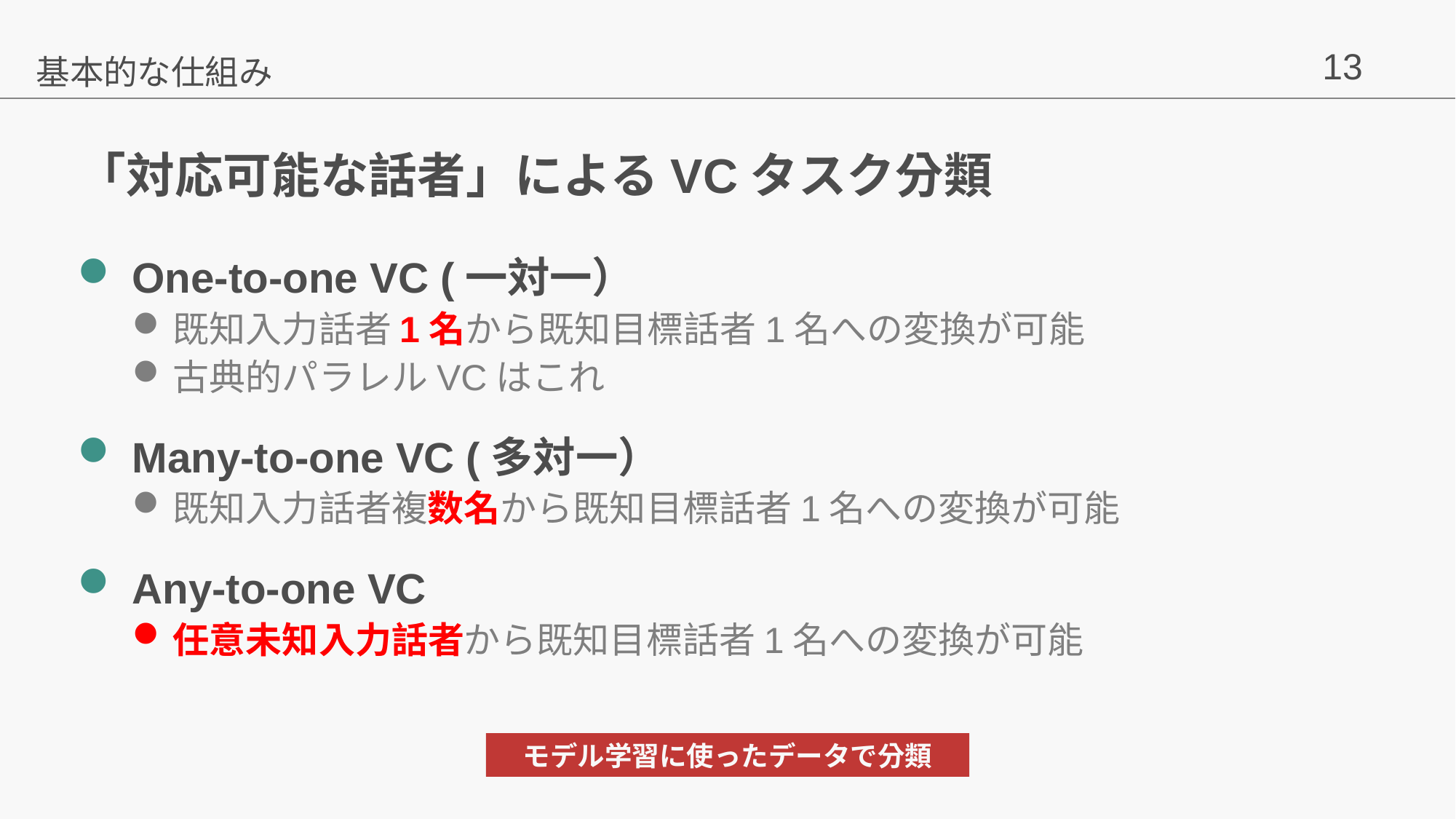

基本的な仕組み
# 「対応可能な話者」によるVCタスク分類
One-to-one VC (一対一）
既知入力話者1名から既知目標話者1名への変換が可能
古典的パラレルVCはこれ
Many-to-one VC (多対一）
既知入力話者複数名から既知目標話者1名への変換が可能
Any-to-one VC
任意未知入力話者から既知目標話者1名への変換が可能
モデル学習に使ったデータで分類